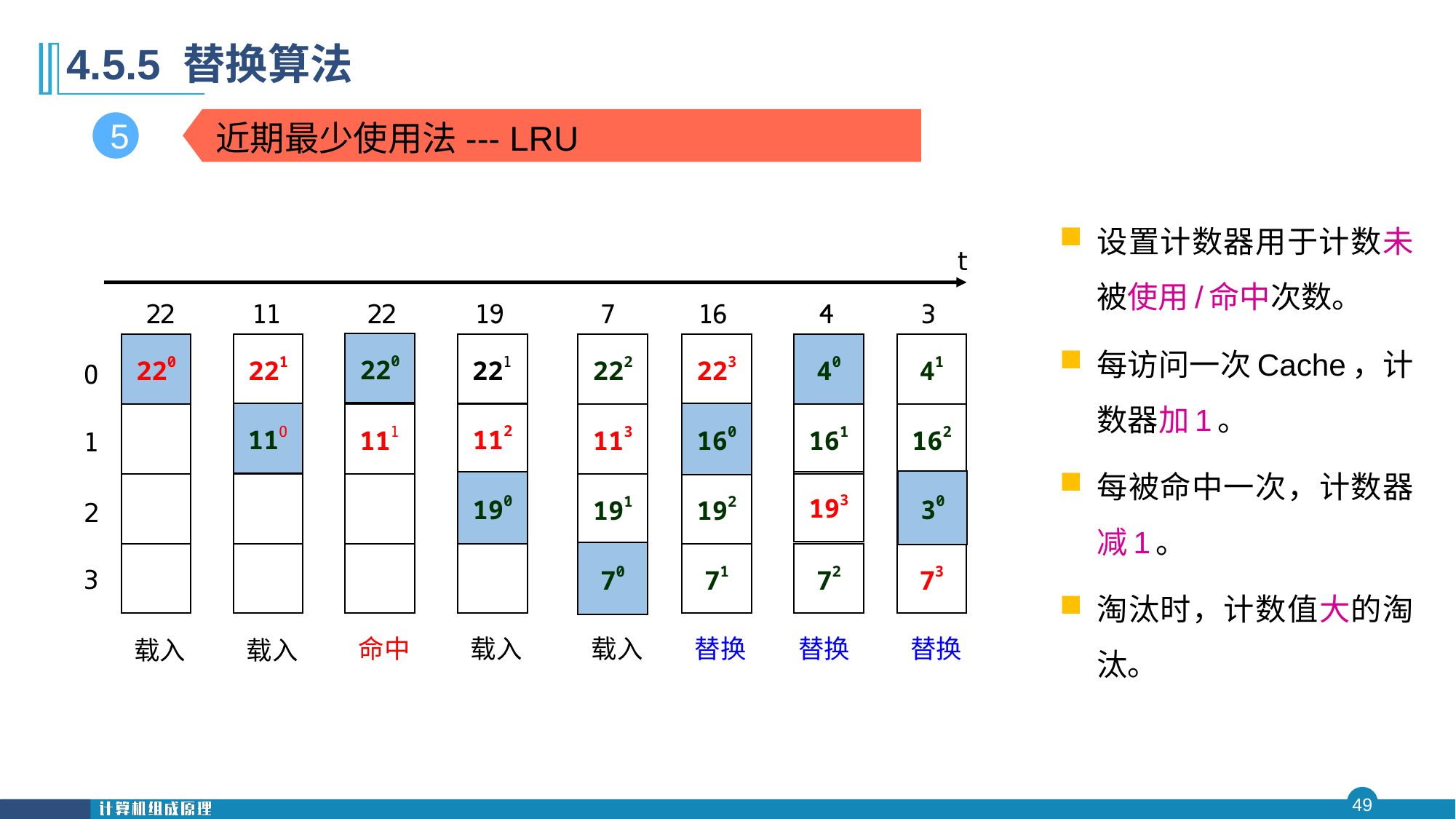

第四 章
4.5.5 替换算法
#

近期最少使用法--- LRU
5

设置计数器用于计数未被使用/命中次数。
每访问一次Cache，计数器加1。
每被命中一次，计数器减1。
淘汰时，计数值大的淘汰。

t

22
11
22
19
7
16
4
3
220
22
111

220
221

110
221
112

190
222
113
191

70
223
11
192
71
160
22
161
193
72
40
41
162
19
73
30
0
1
2
3
命中
载入
载入
替换
替换
替换
载入
载入